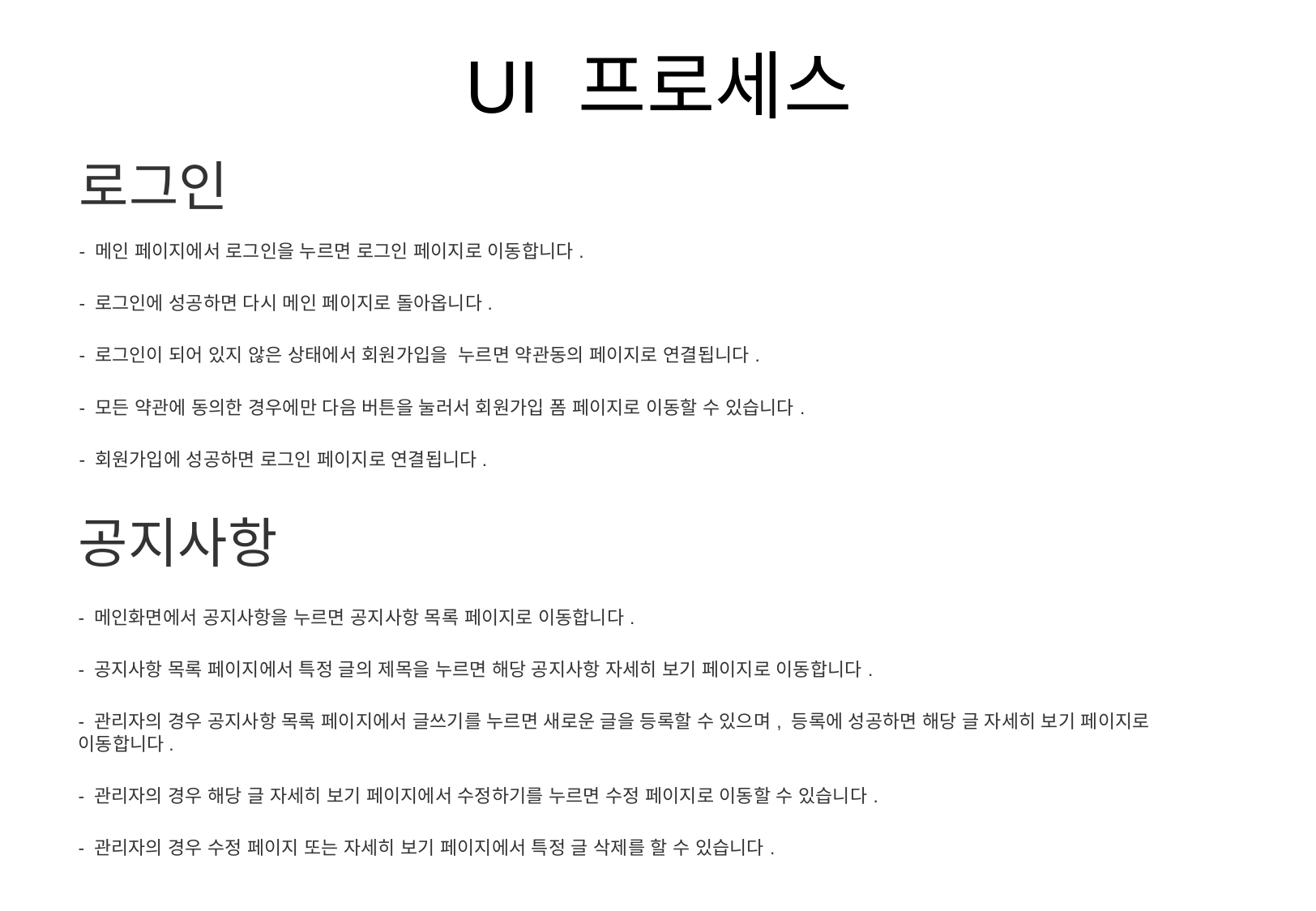

# UI 프로세스
로그인

- 메인 페이지에서 로그인을 누르면 로그인 페이지로 이동합니다.

- 로그인에 성공하면 다시 메인 페이지로 돌아옵니다.

- 로그인이 되어 있지 않은 상태에서 회원가입을  누르면 약관동의 페이지로 연결됩니다.

- 모든 약관에 동의한 경우에만 다음 버튼을 눌러서 회원가입 폼 페이지로 이동할 수 있습니다.

- 회원가입에 성공하면 로그인 페이지로 연결됩니다.

공지사항

- 메인화면에서 공지사항을 누르면 공지사항 목록 페이지로 이동합니다.

- 공지사항 목록 페이지에서 특정 글의 제목을 누르면 해당 공지사항 자세히 보기 페이지로 이동합니다.

- 관리자의 경우 공지사항 목록 페이지에서 글쓰기를 누르면 새로운 글을 등록할 수 있으며, 등록에 성공하면 해당 글 자세히 보기 페이지로 이동합니다.

- 관리자의 경우 해당 글 자세히 보기 페이지에서 수정하기를 누르면 수정 페이지로 이동할 수 있습니다.

- 관리자의 경우 수정 페이지 또는 자세히 보기 페이지에서 특정 글 삭제를 할 수 있습니다.